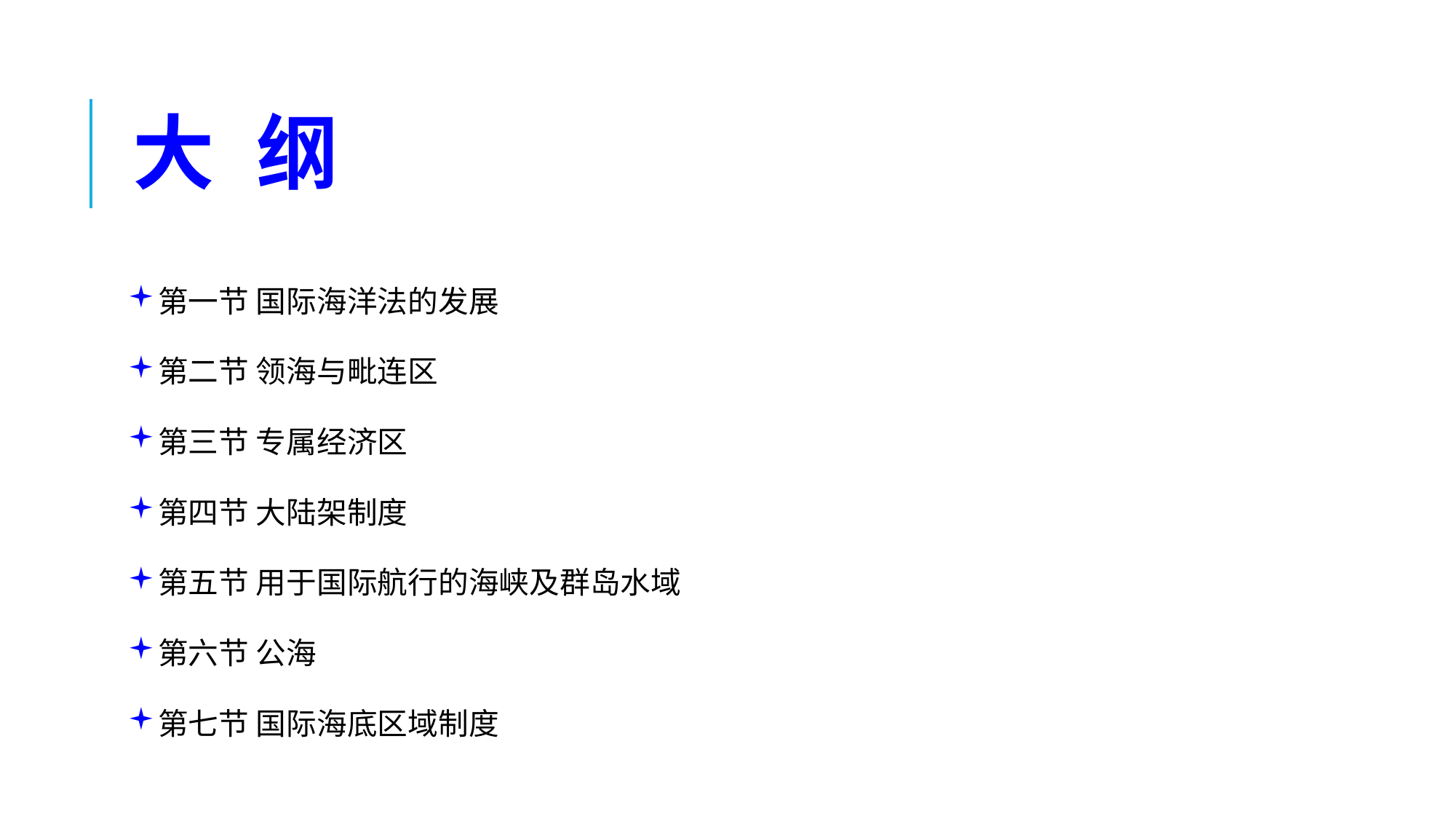

# 大  纲
第一节 国际海洋法的发展
第二节 领海与毗连区
第三节 专属经济区
第四节 大陆架制度
第五节 用于国际航行的海峡及群岛水域
第六节 公海
第七节 国际海底区域制度